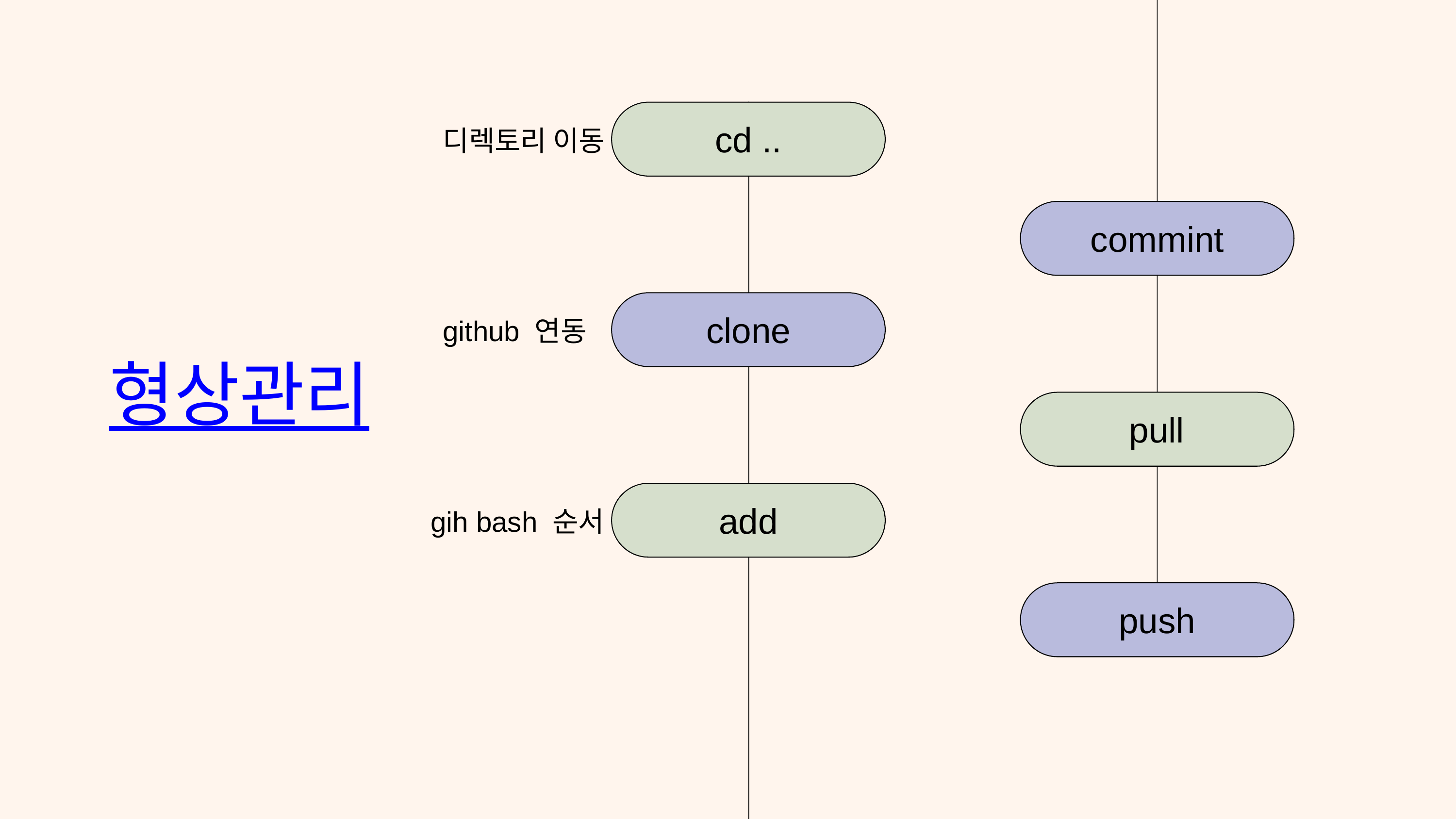

디렉토리 이동
cd ..

commint

github 연동
clone
형상관리

pull

gih bash 순서
add

push